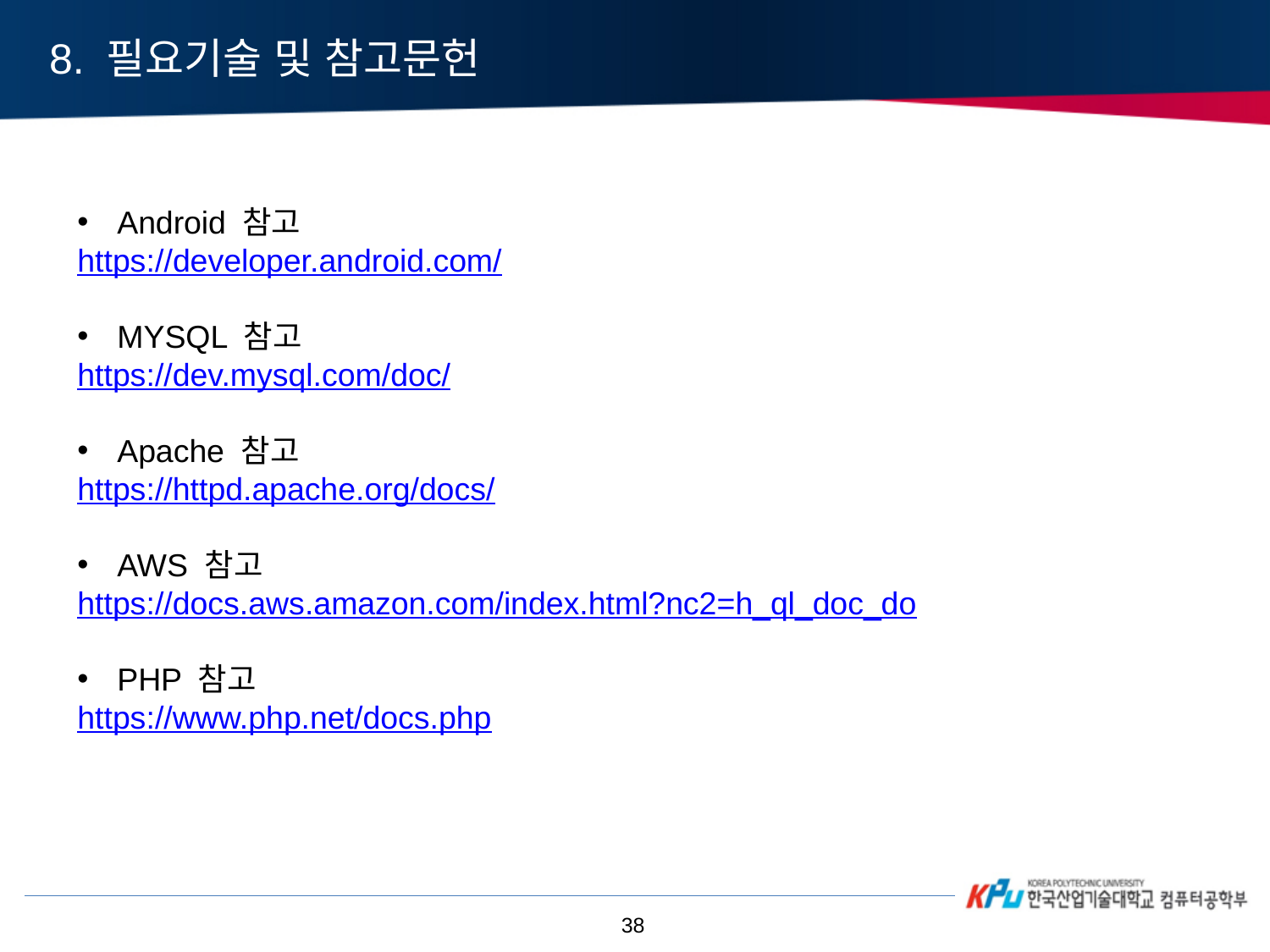

8. 필요기술 및 참고문헌
Android 참고
https://developer.android.com/

MYSQL 참고
https://dev.mysql.com/doc/

Apache 참고
https://httpd.apache.org/docs/

AWS 참고
https://docs.aws.amazon.com/index.html?nc2=h_ql_doc_do

PHP 참고
https://www.php.net/docs.php

38